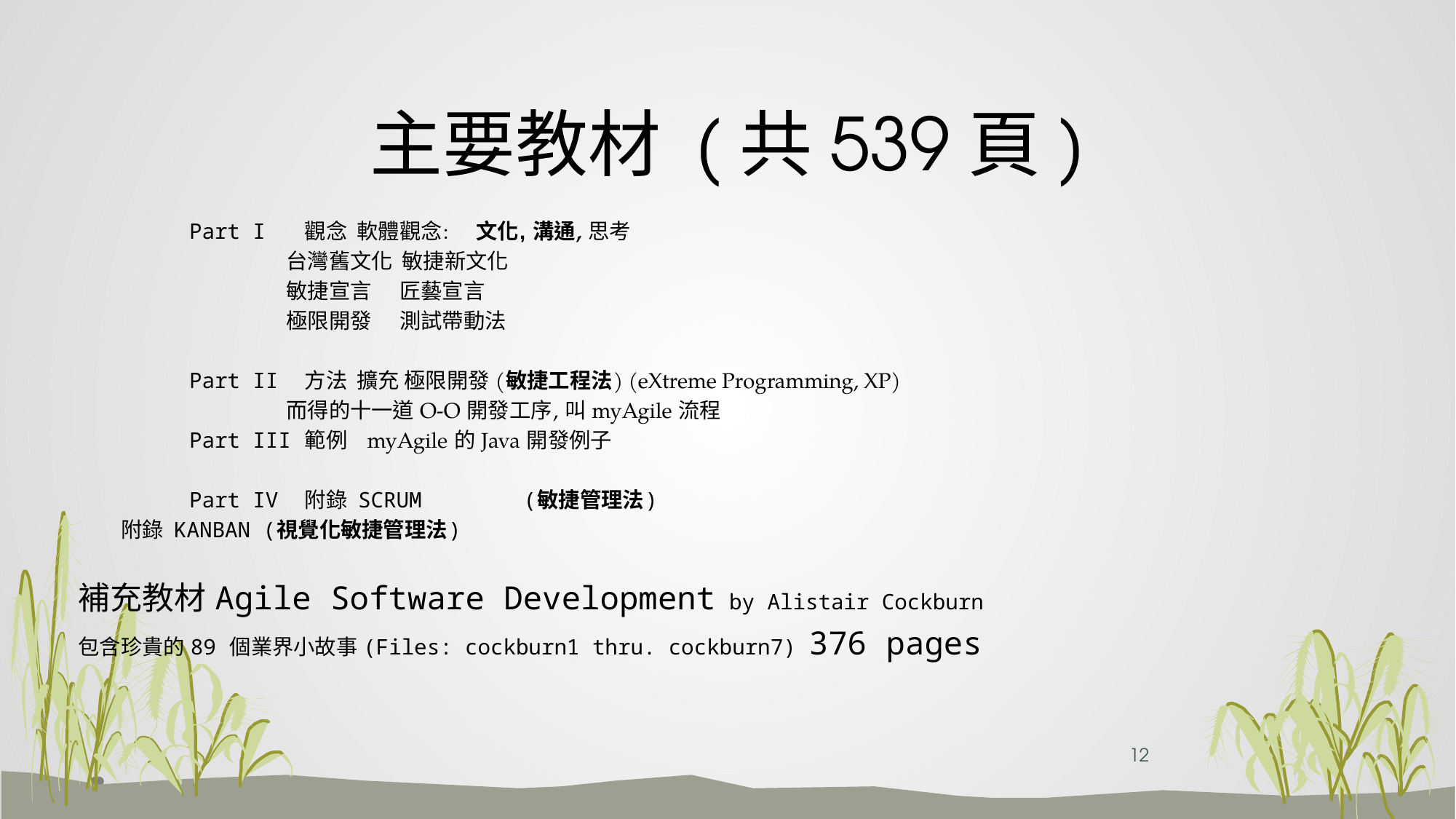

# 主要教材 (共539頁)
              Part I   觀念  軟體觀念:     文化, 溝通, 思考
                                                          台灣舊文化  敏捷新文化
                                                          敏捷宣言      匠藝宣言
                                                          極限開發      測試帶動法

              Part II  方法  擴充 極限開發 (敏捷工程法) (eXtreme Programming, XP)
                                                          而得的十一道 O-O 開發工序, 叫 myAgile 流程
              Part III 範例    myAgile 的 Java 開發例子

              Part IV  附錄  SCRUM        (敏捷管理法)
                       附錄  KANBAN (視覺化敏捷管理法)

              補充教材 Agile Software Development by Alistair Cockburn
              包含珍貴的 89 個業界小故事 (Files: cockburn1 thru. cockburn7) 376 pages

12